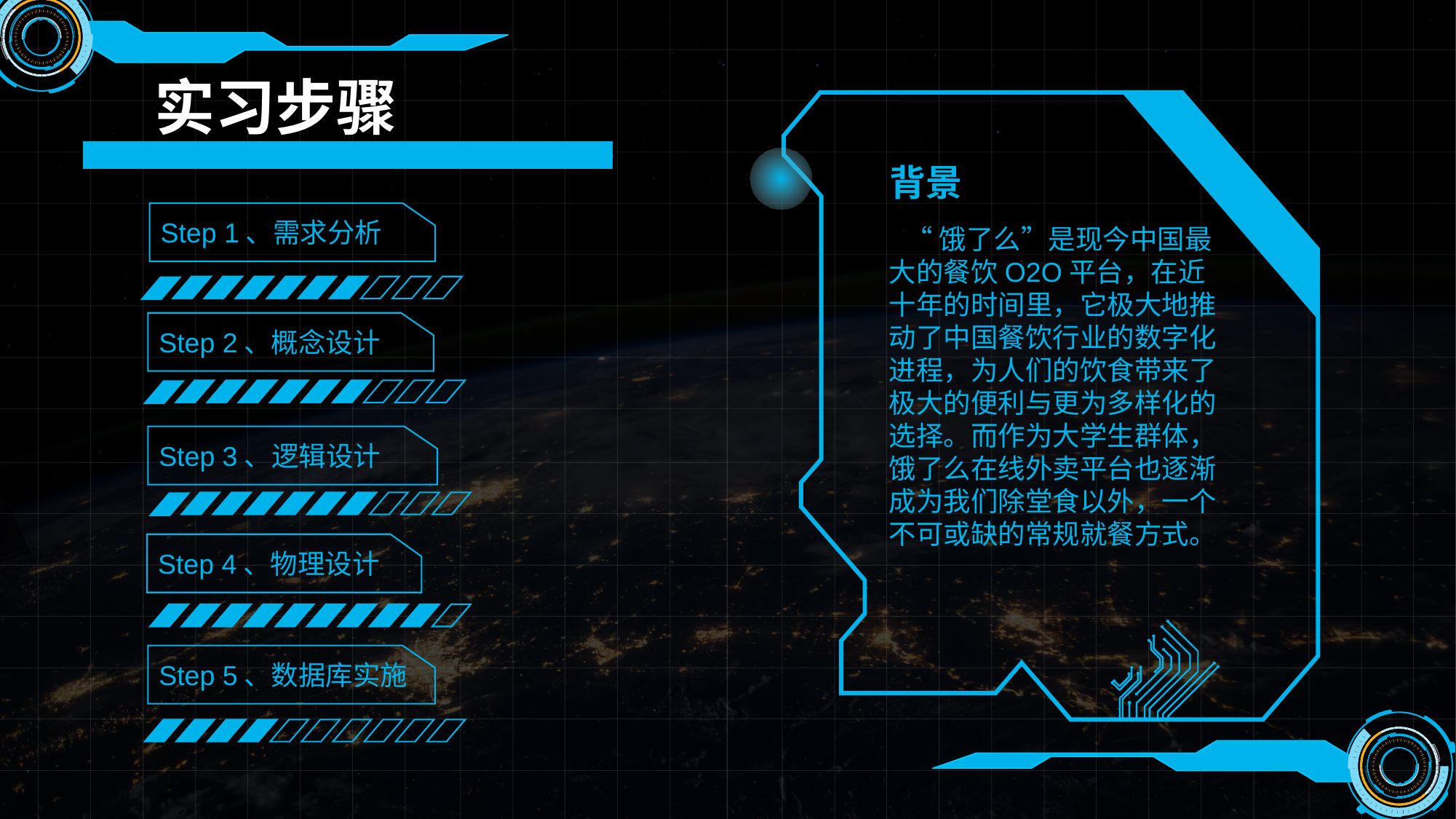

实习步骤

背景
Step 1、需求分析
   “饿了么”是现今中国最大的餐饮O2O平台，在近十年的时间里，它极大地推动了中国餐饮行业的数字化进程，为人们的饮食带来了极大的便利与更为多样化的选择。而作为大学生群体，饿了么在线外卖平台也逐渐成为我们除堂食以外，一个不可或缺的常规就餐方式。

Step 2、概念设计

Step 3、逻辑设计

Step 4、物理设计

Step 5、数据库实施